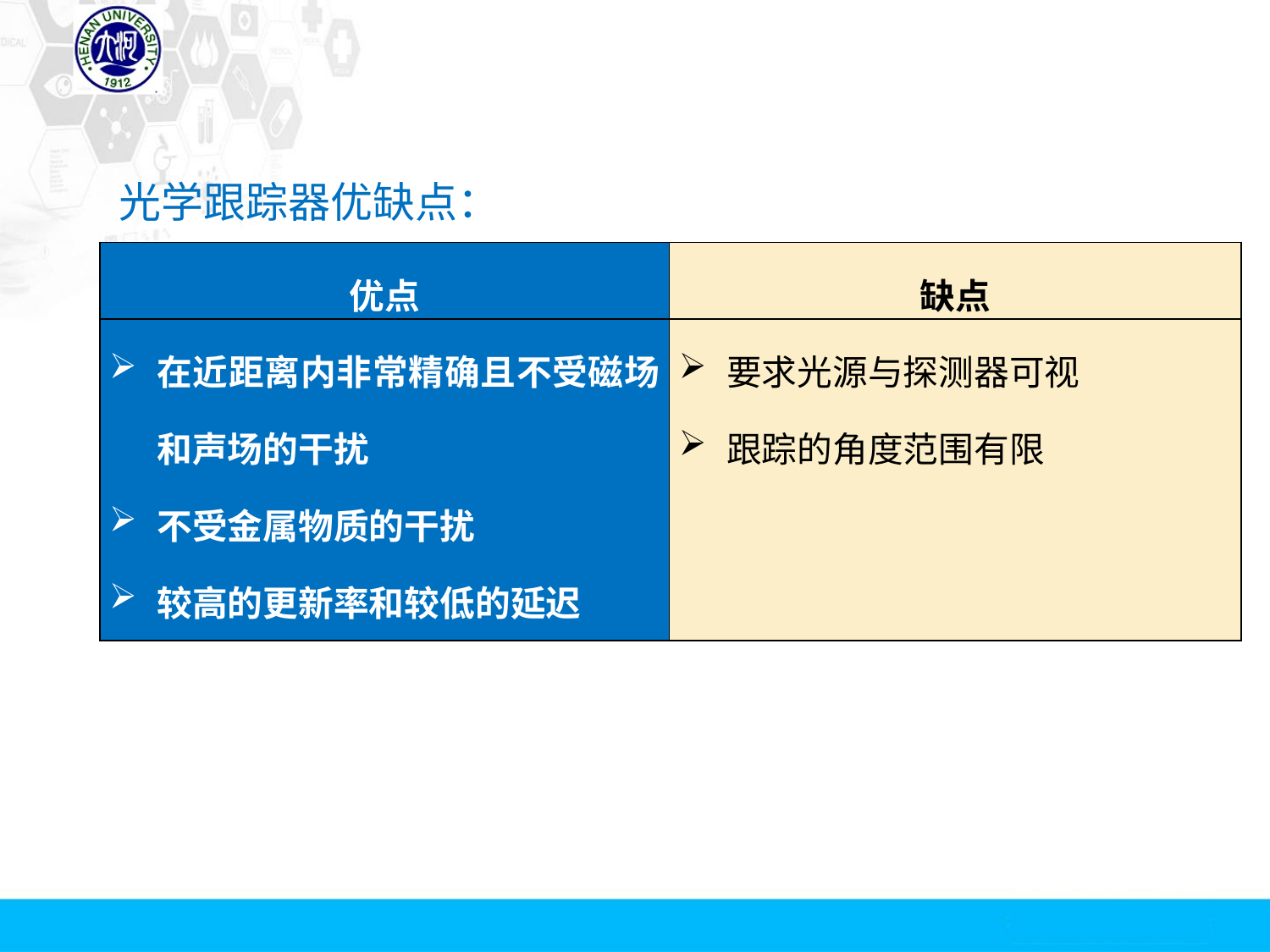

光学跟踪器优缺点：
| 优点 | 缺点 |
| --- | --- |
| 在近距离内非常精确且不受磁场和声场的干扰 不受金属物质的干扰 较高的更新率和较低的延迟 | 要求光源与探测器可视 跟踪的角度范围有限 |